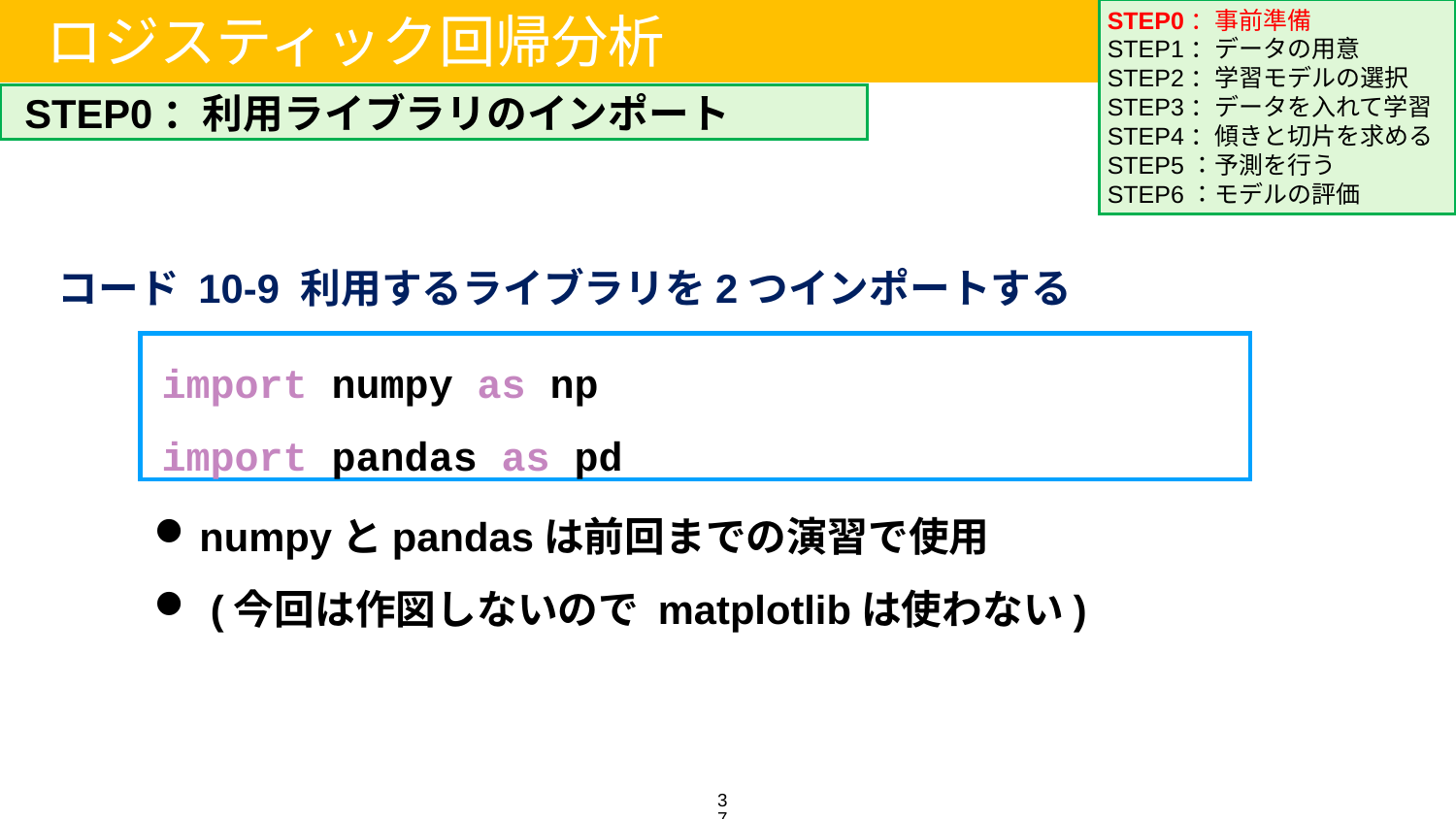

STEP0：事前準備
STEP1：データの用意
STEP2：学習モデルの選択
STEP3：データを入れて学習
STEP4：傾きと切片を求める
STEP5：予測を行う
STEP6：モデルの評価
ロジスティック回帰分析
STEP0：利用ライブラリのインポート
コード 10-9 利用するライブラリを2つインポートする
import numpy as np
import pandas as pd
numpyとpandasは前回までの演習で使用
 (今回は作図しないので matplotlibは使わない)

37